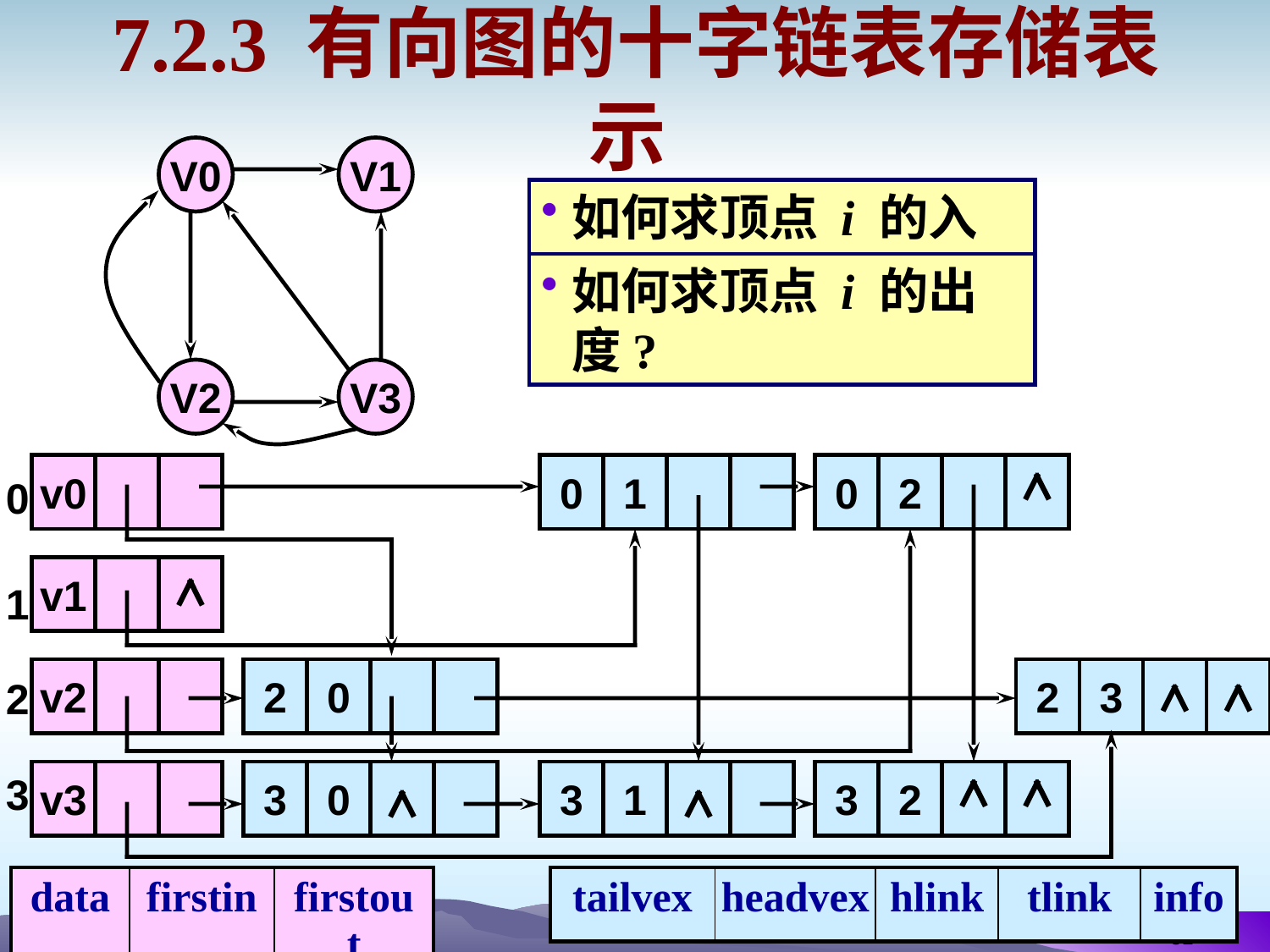

# 7.2.3 有向图的十字链表存储表示
V0
V1

V2
V3

如何求顶点 i 的入度?
如何求顶点 i 的出度?
v0

0
v1

1
v2

2
3
v3

0
1

0
2

2
0

2
3

3
0

3
1

3
2

| data | firstin | firstout |
| --- | --- | --- |
| tailvex | headvex | hlink | tlink | info |
| --- | --- | --- | --- | --- |
31